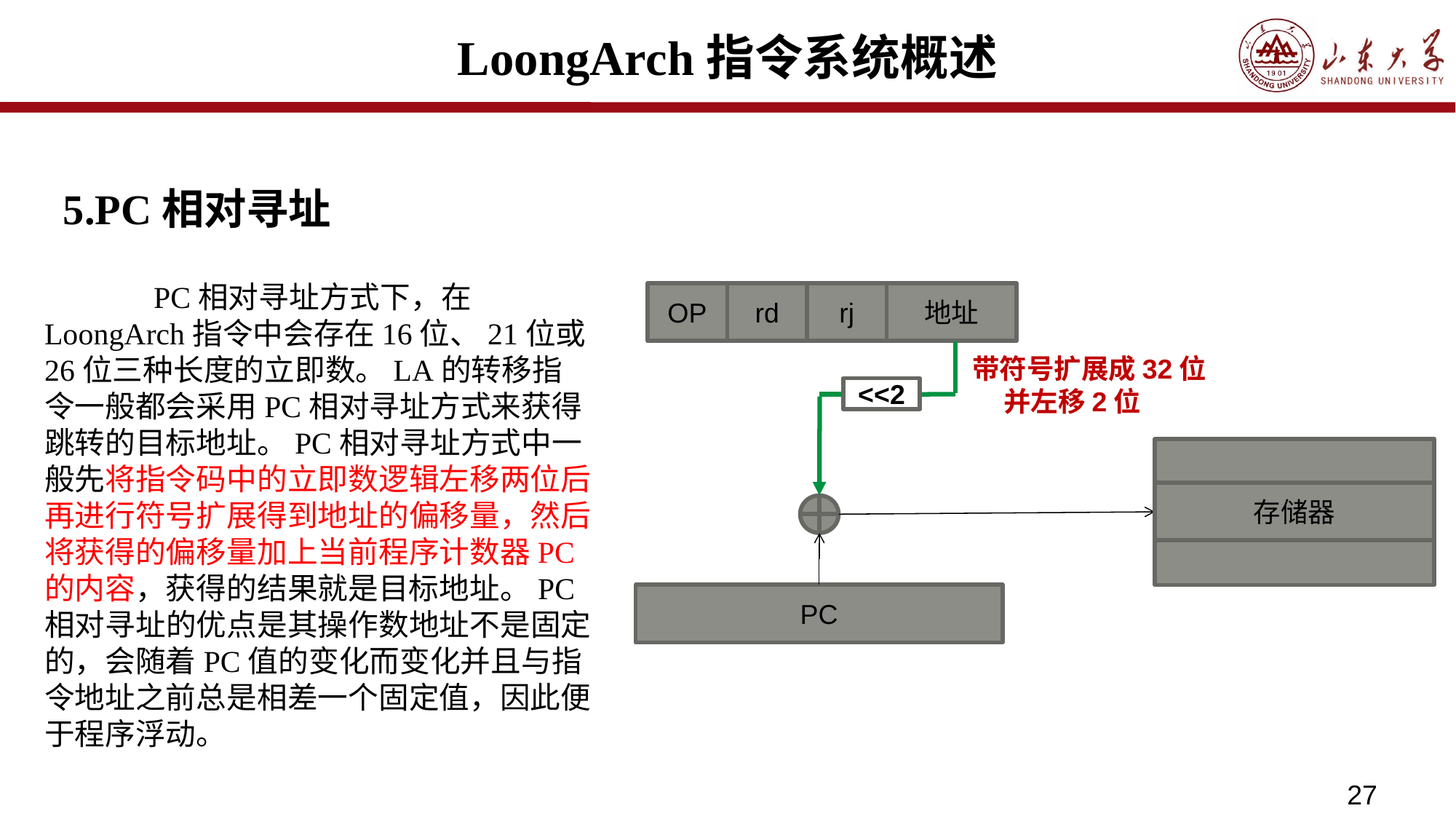

# LoongArch指令系统概述
5.PC相对寻址

	PC相对寻址方式下，在LoongArch指令中会存在16位、21位或26位三种长度的立即数。LA的转移指令一般都会采用PC相对寻址方式来获得跳转的目标地址。PC相对寻址方式中一般先将指令码中的立即数逻辑左移两位后再进行符号扩展得到地址的偏移量，然后将获得的偏移量加上当前程序计数器PC的内容，获得的结果就是目标地址。PC相对寻址的优点是其操作数地址不是固定的，会随着PC值的变化而变化并且与指令地址之前总是相差一个固定值，因此便于程序浮动。
OP
rd
rj
地址
带符号扩展成32位
    并左移2位
<<2
存储器
存储器

PC
27